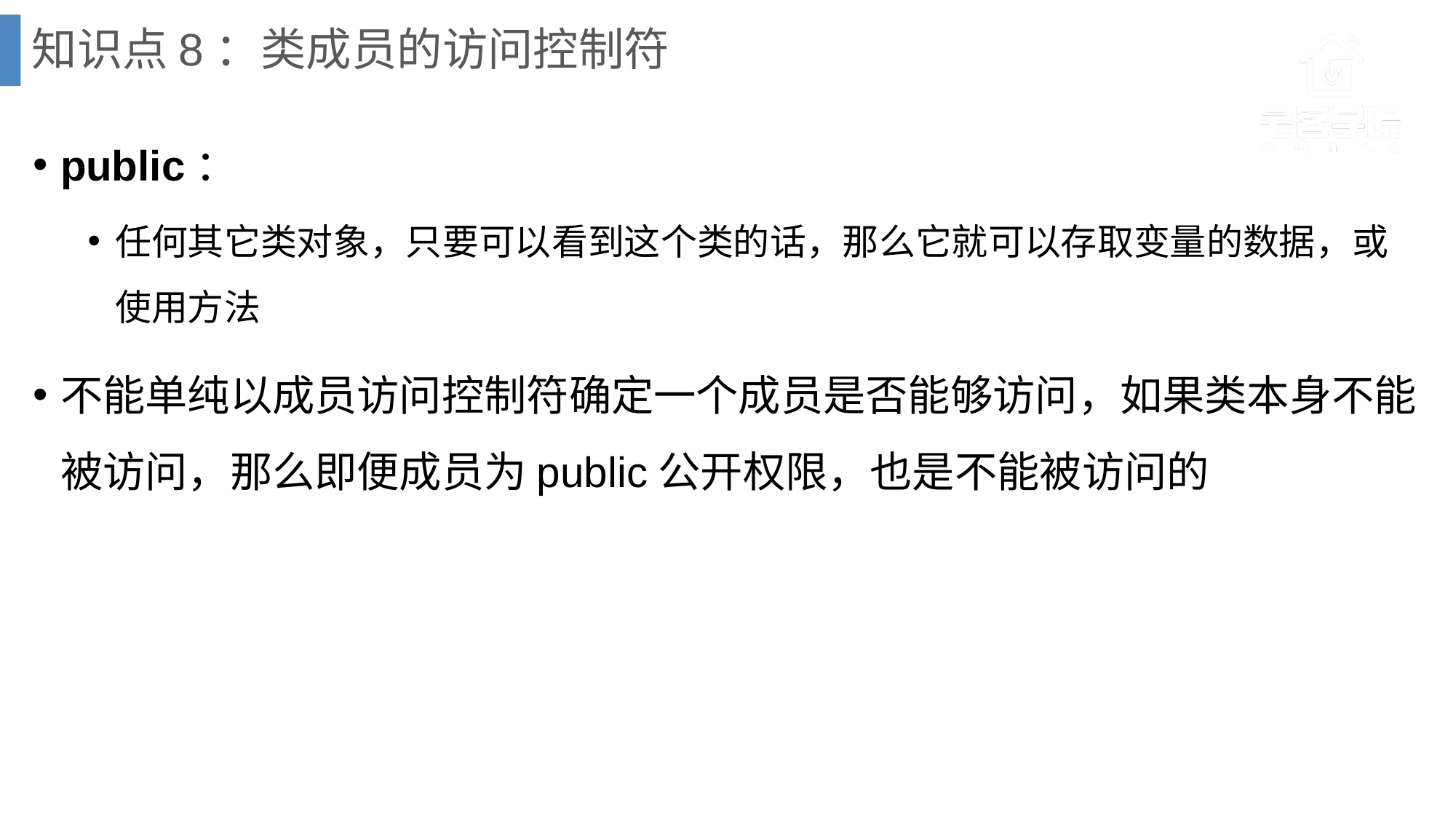

# 知识点8：类成员的访问控制符
public：
任何其它类对象，只要可以看到这个类的话，那么它就可以存取变量的数据，或使用方法
不能单纯以成员访问控制符确定一个成员是否能够访问，如果类本身不能被访问，那么即便成员为public公开权限，也是不能被访问的